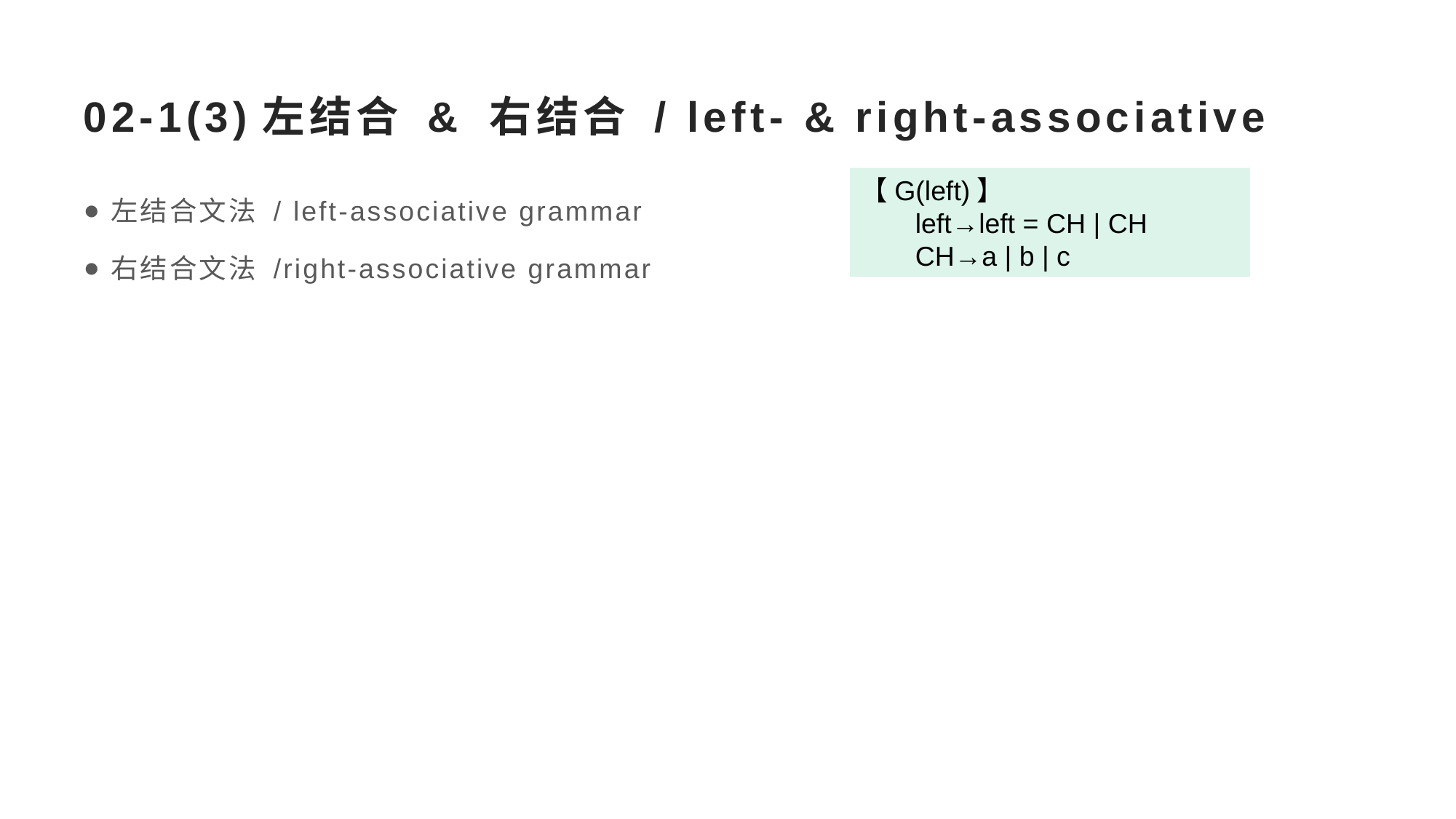

# 02-1(3)左结合 & 右结合 / left- & right-associative
【G(left)】
left→left = CH | CH
CH→a | b | c
左结合文法 / left-associative grammar
右结合文法 /right-associative grammar
19